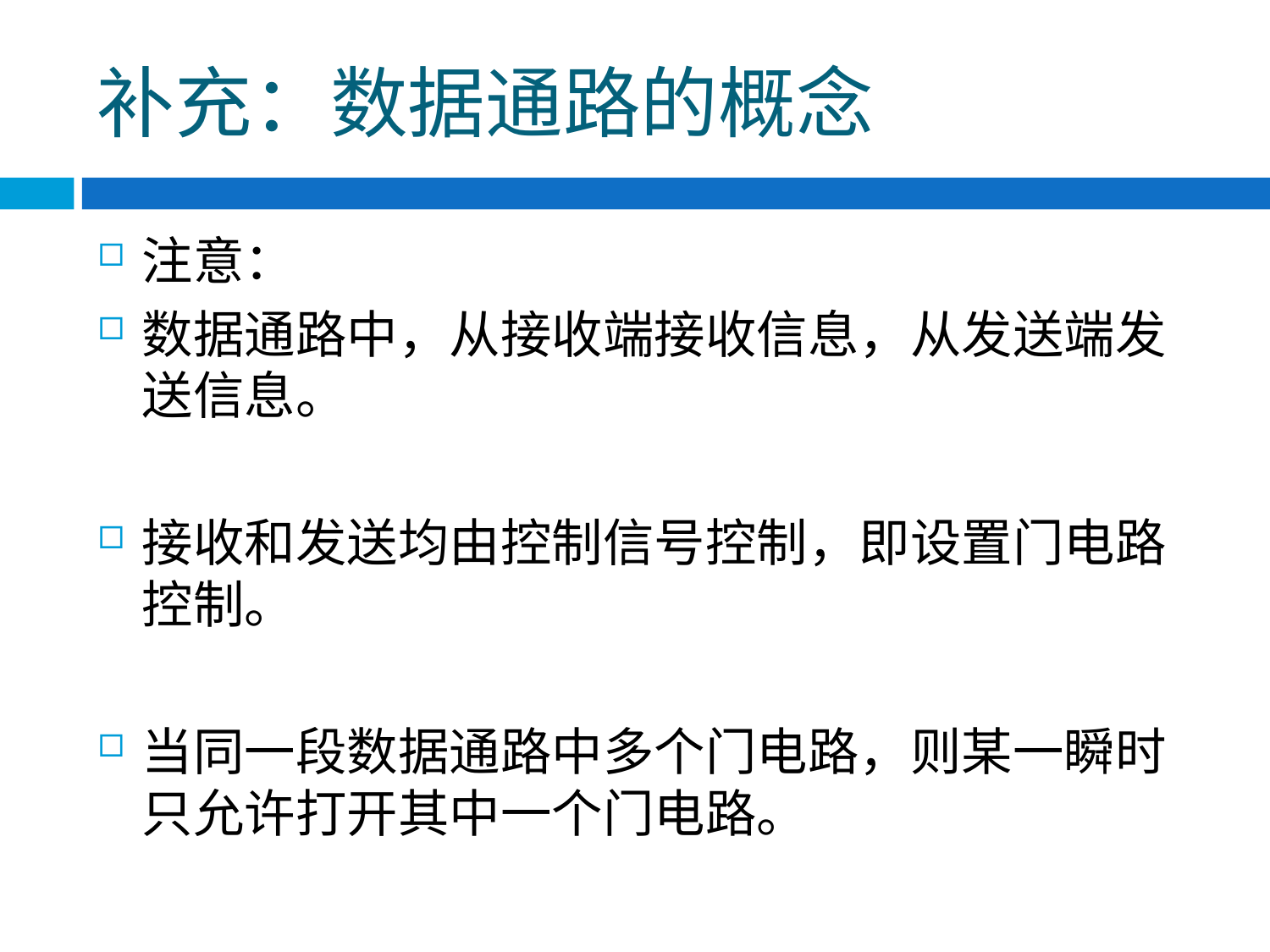

# 补充：数据通路的概念
注意：
数据通路中，从接收端接收信息，从发送端发送信息。

接收和发送均由控制信号控制，即设置门电路控制。

当同一段数据通路中多个门电路，则某一瞬时只允许打开其中一个门电路。